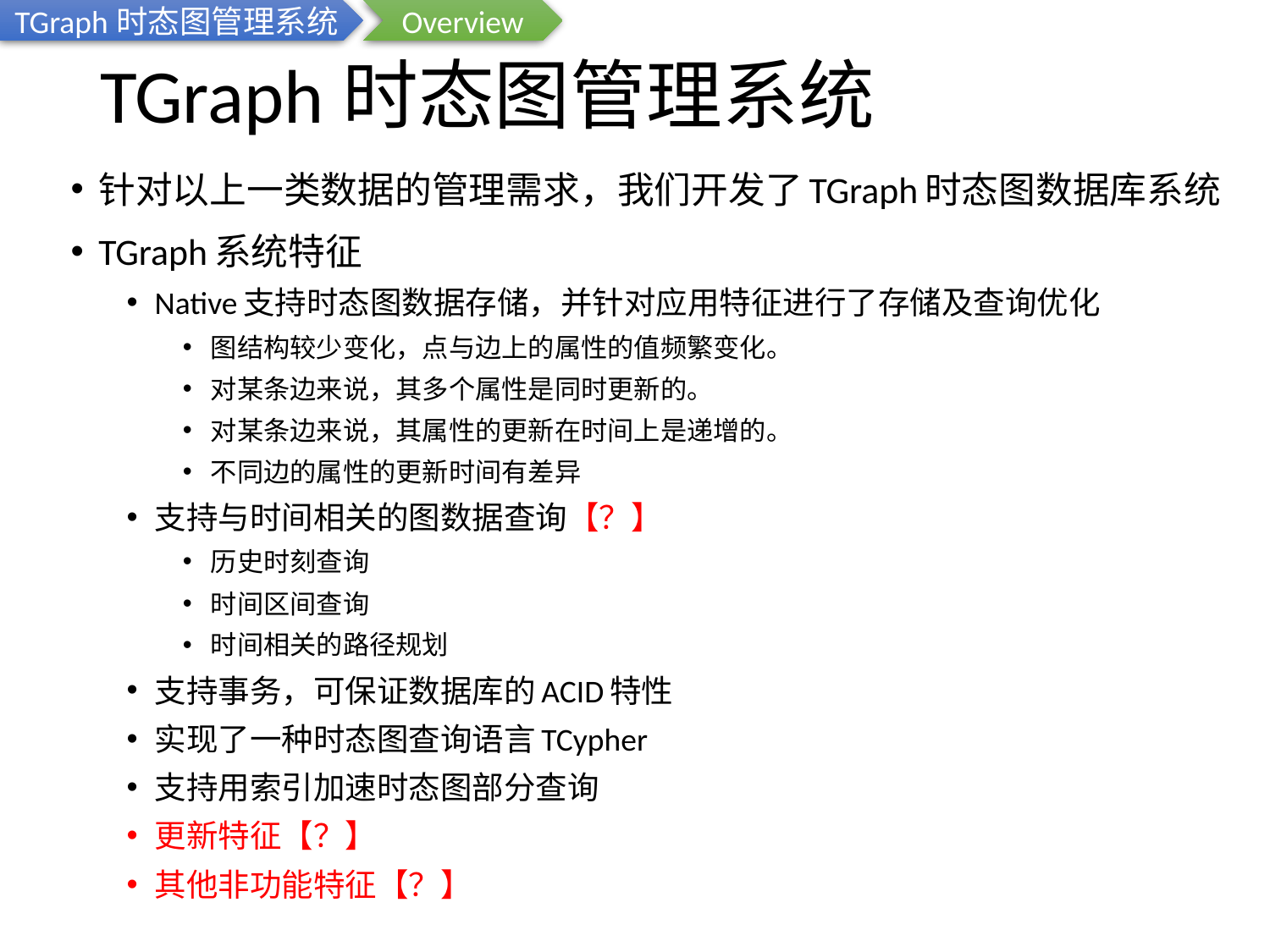

TGraph时态图管理系统
Overview
# TGraph时态图管理系统
针对以上一类数据的管理需求，我们开发了TGraph时态图数据库系统
TGraph系统特征
Native支持时态图数据存储，并针对应用特征进行了存储及查询优化
图结构较少变化，点与边上的属性的值频繁变化。
对某条边来说，其多个属性是同时更新的。
对某条边来说，其属性的更新在时间上是递增的。
不同边的属性的更新时间有差异
支持与时间相关的图数据查询【？】
历史时刻查询
时间区间查询
时间相关的路径规划
支持事务，可保证数据库的ACID特性
实现了一种时态图查询语言TCypher
支持用索引加速时态图部分查询
更新特征【？】
其他非功能特征【？】